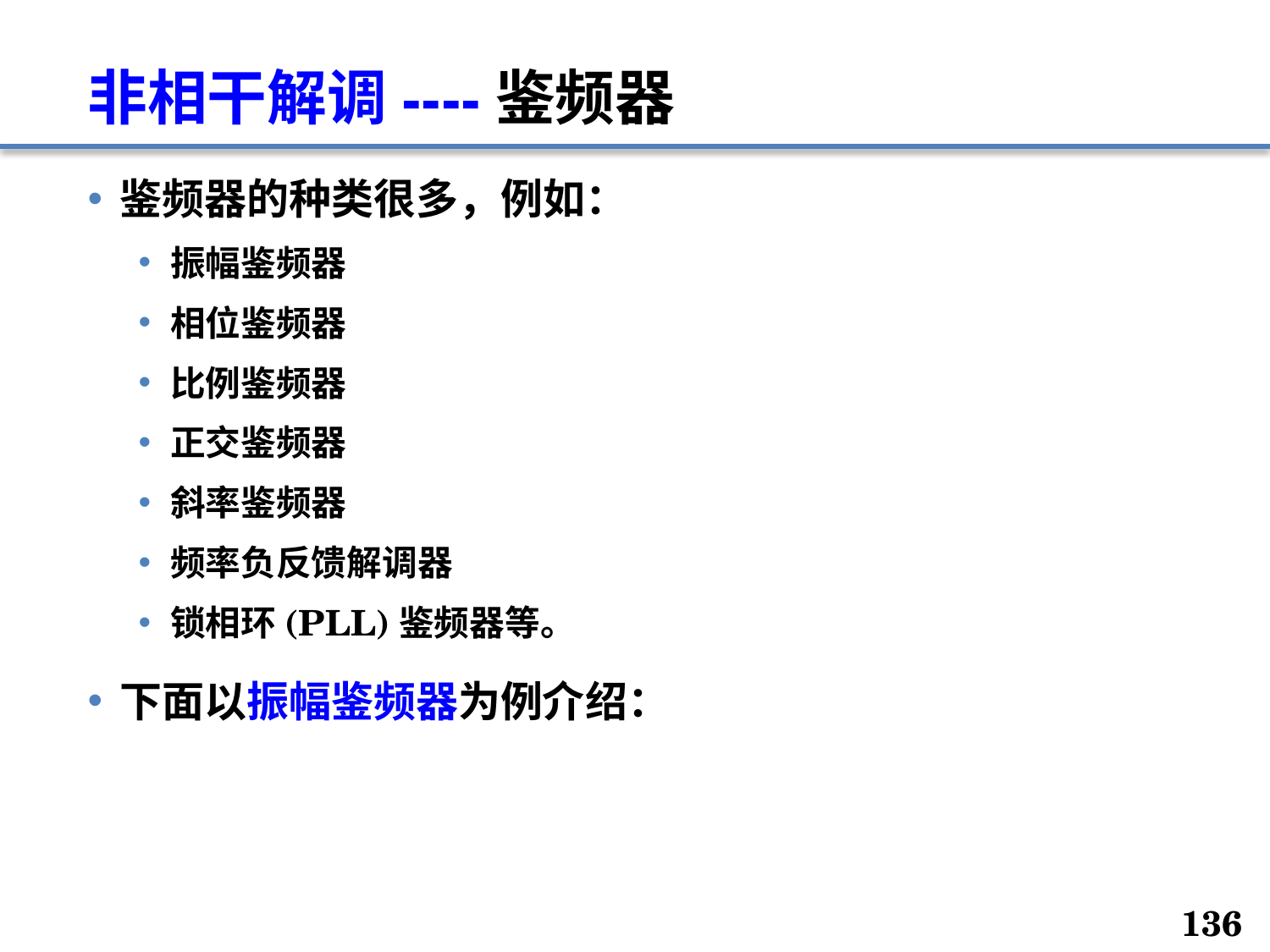

# 非相干解调----鉴频器
鉴频器的种类很多，例如：
振幅鉴频器
相位鉴频器
比例鉴频器
正交鉴频器
斜率鉴频器
频率负反馈解调器
锁相环(PLL)鉴频器等。
下面以振幅鉴频器为例介绍：

136